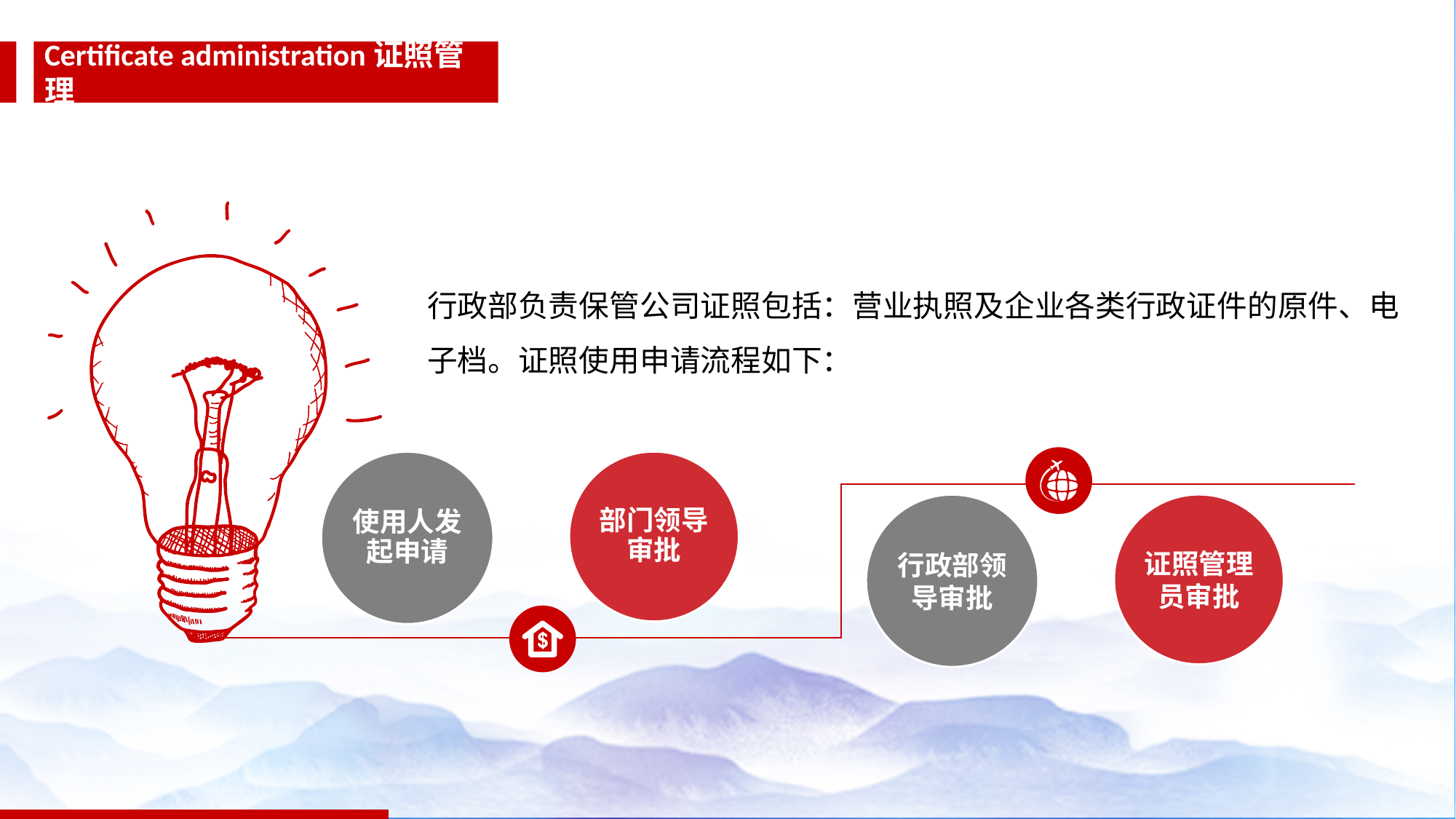

Certificate administration证照管理

行政部负责保管公司证照包括：营业执照及企业各类行政证件的原件、电子档。证照使用申请流程如下：

部门领导审批

使用人发起申请

证照管理员审批

行政部领导审批